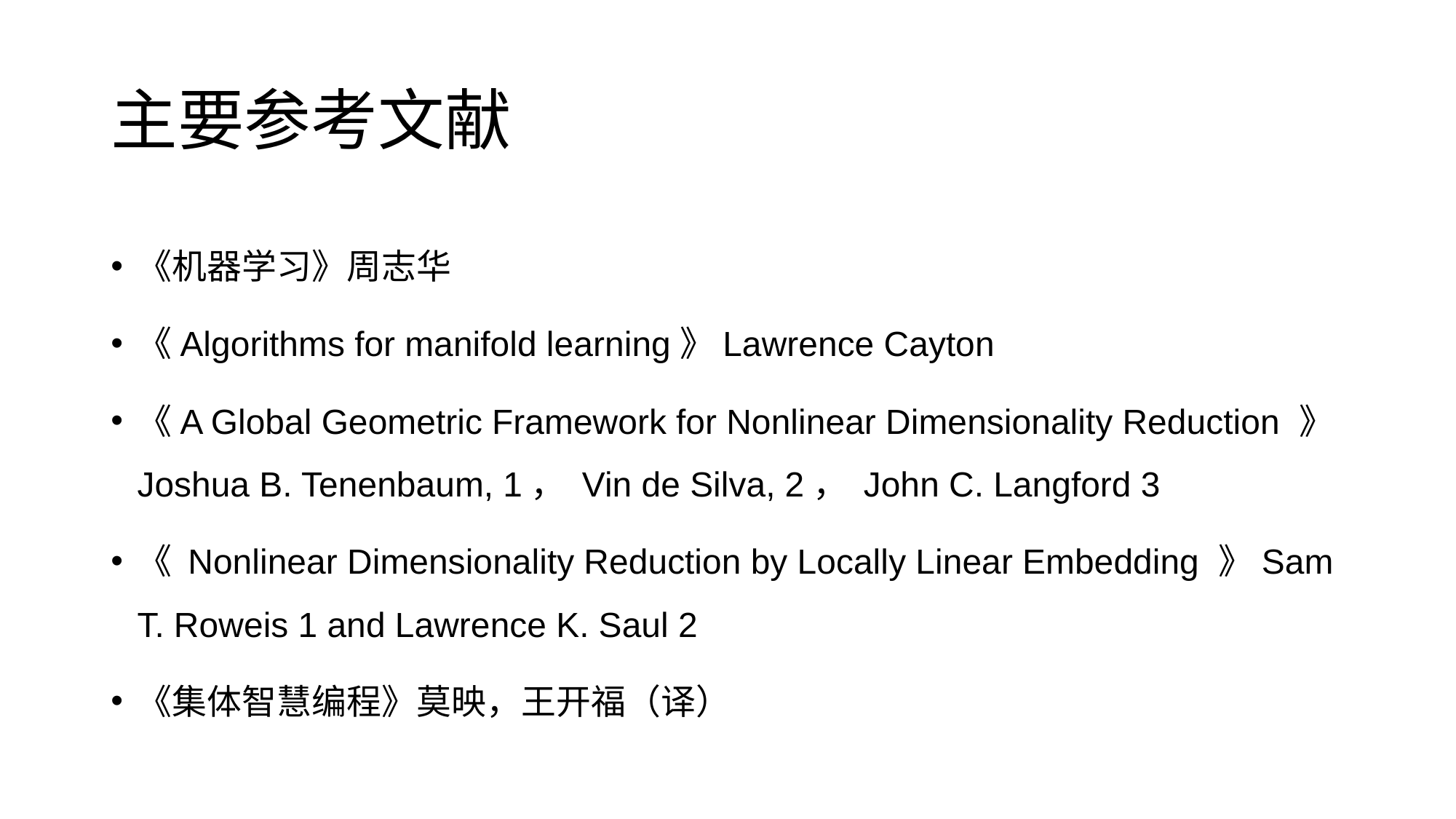

# 主要参考文献
《机器学习》周志华
《Algorithms for manifold learning》Lawrence Cayton
《A Global Geometric Framework for Nonlinear Dimensionality Reduction 》Joshua B. Tenenbaum, 1， Vin de Silva, 2， John C. Langford 3
《 Nonlinear Dimensionality Reduction by Locally Linear Embedding 》Sam T. Roweis 1 and Lawrence K. Saul 2
《集体智慧编程》莫映，王开福（译）